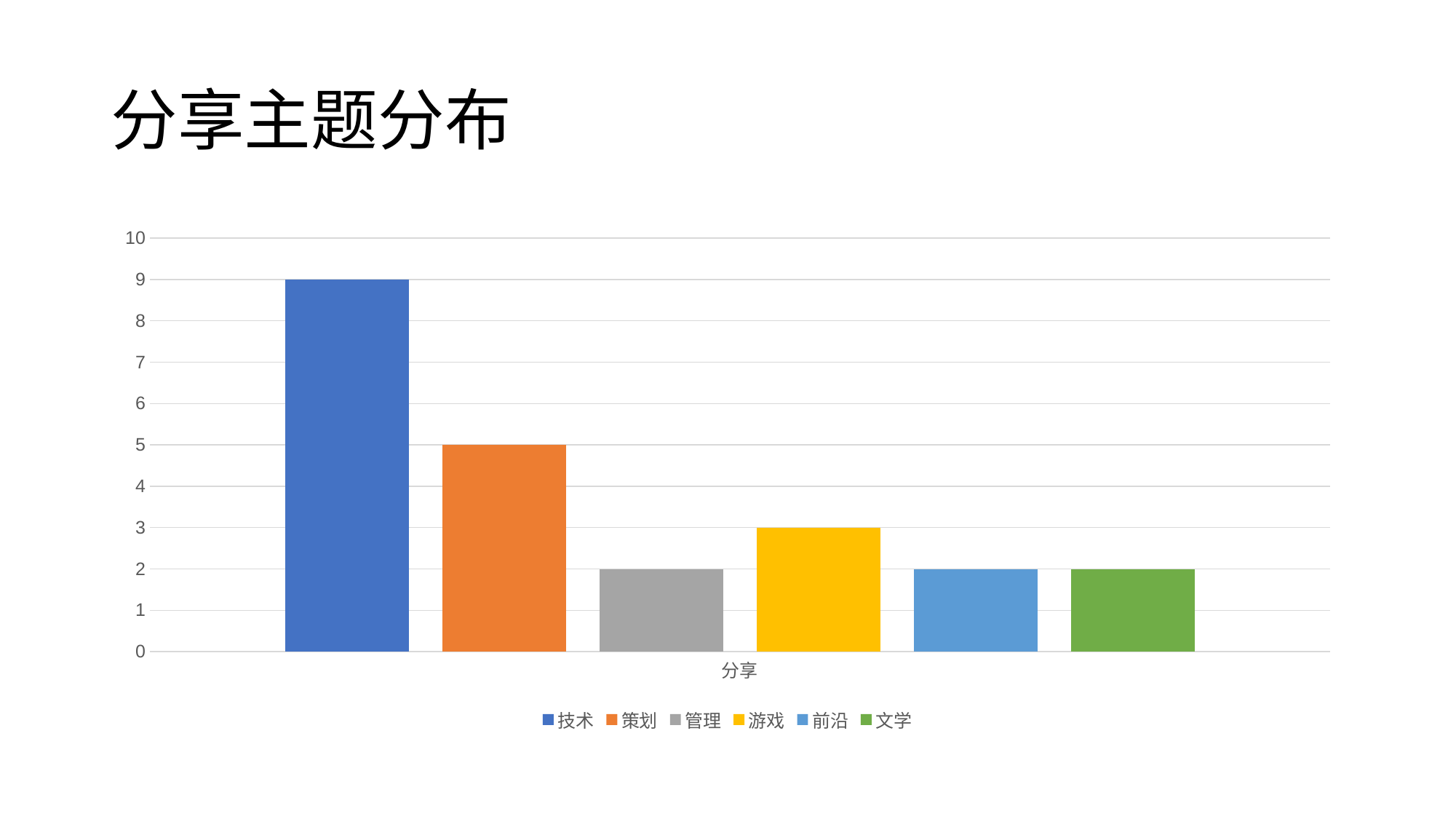

# 分享主题分布

### Chart

| Category | 技术 | 策划 | 管理 | 游戏 | 前沿 | 文学 |
|---|---|---|---|---|---|---|
| 分享 | 9.0 | 5.0 | 2.0 | 3.0 | 2.0 | 2.0 |